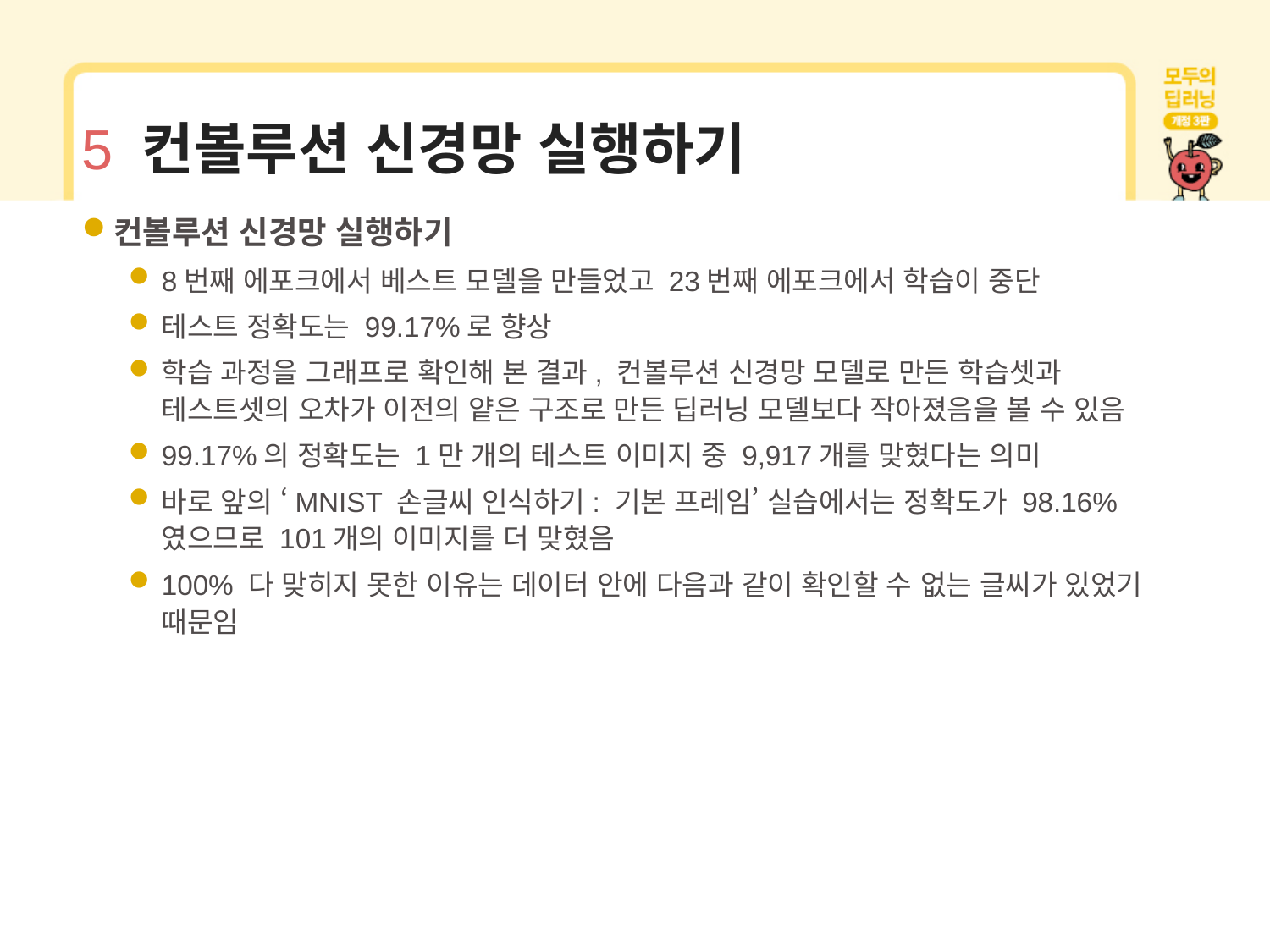

# 5 컨볼루션 신경망 실행하기
컨볼루션 신경망 실행하기
8번째 에포크에서 베스트 모델을 만들었고 23번째 에포크에서 학습이 중단
테스트 정확도는 99.17%로 향상
학습 과정을 그래프로 확인해 본 결과, 컨볼루션 신경망 모델로 만든 학습셋과 테스트셋의 오차가 이전의 얕은 구조로 만든 딥러닝 모델보다 작아졌음을 볼 수 있음
99.17%의 정확도는 1만 개의 테스트 이미지 중 9,917개를 맞혔다는 의미
바로 앞의 ‘MNIST 손글씨 인식하기: 기본 프레임’ 실습에서는 정확도가 98.16%였으므로 101개의 이미지를 더 맞혔음
100% 다 맞히지 못한 이유는 데이터 안에 다음과 같이 확인할 수 없는 글씨가 있었기 때문임